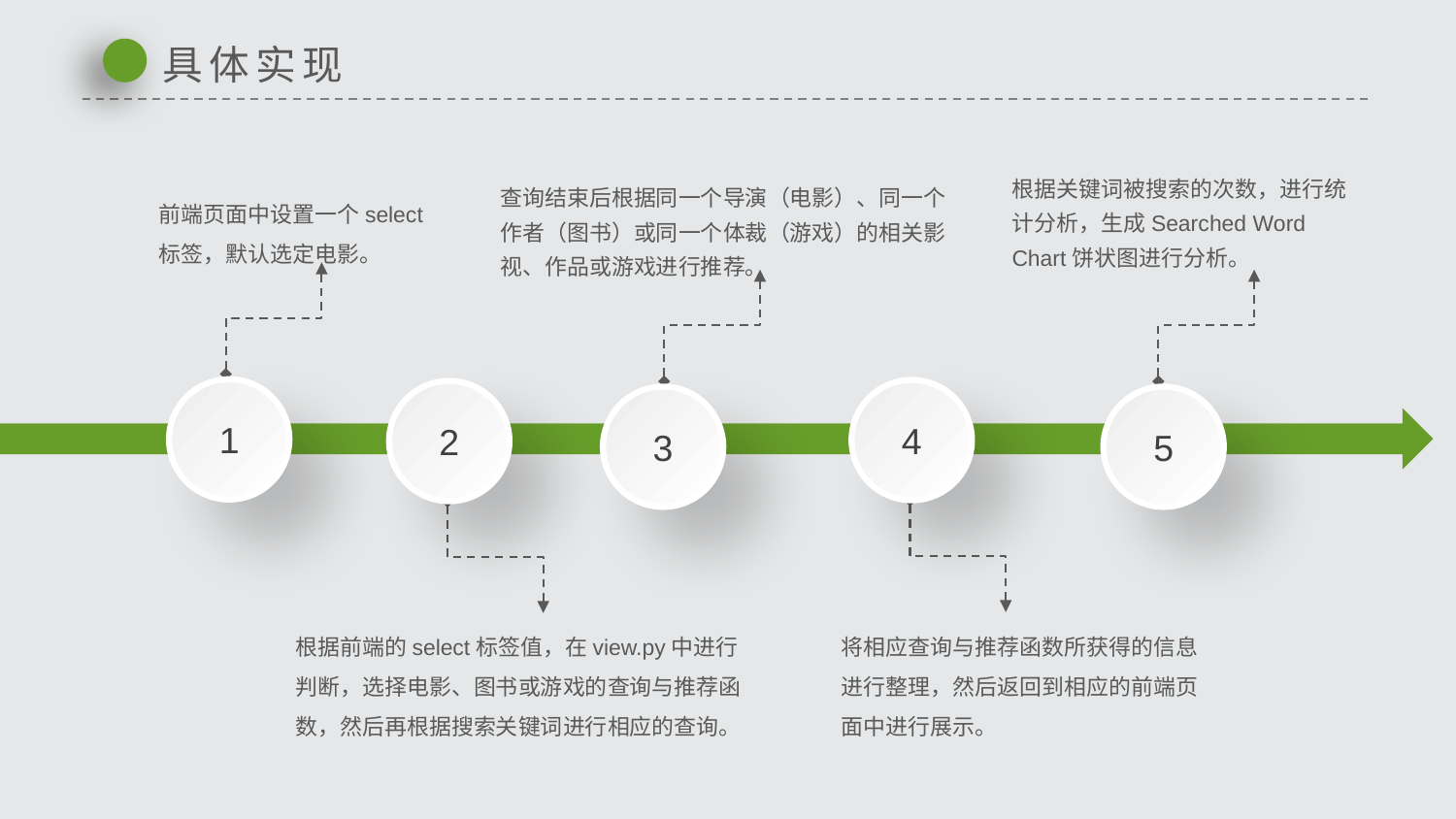

具体实现

根据关键词被搜索的次数，进行统计分析，生成Searched Word Chart饼状图进行分析。
查询结束后根据同一个导演（电影）、同一个作者（图书）或同一个体裁（游戏）的相关影视、作品或游戏进行推荐。
前端页面中设置一个select标签，默认选定电影。
1
4
2
3
5

根据前端的select标签值，在view.py中进行判断，选择电影、图书或游戏的查询与推荐函数，然后再根据搜索关键词进行相应的查询。
将相应查询与推荐函数所获得的信息进行整理，然后返回到相应的前端页面中进行展示。
延时符